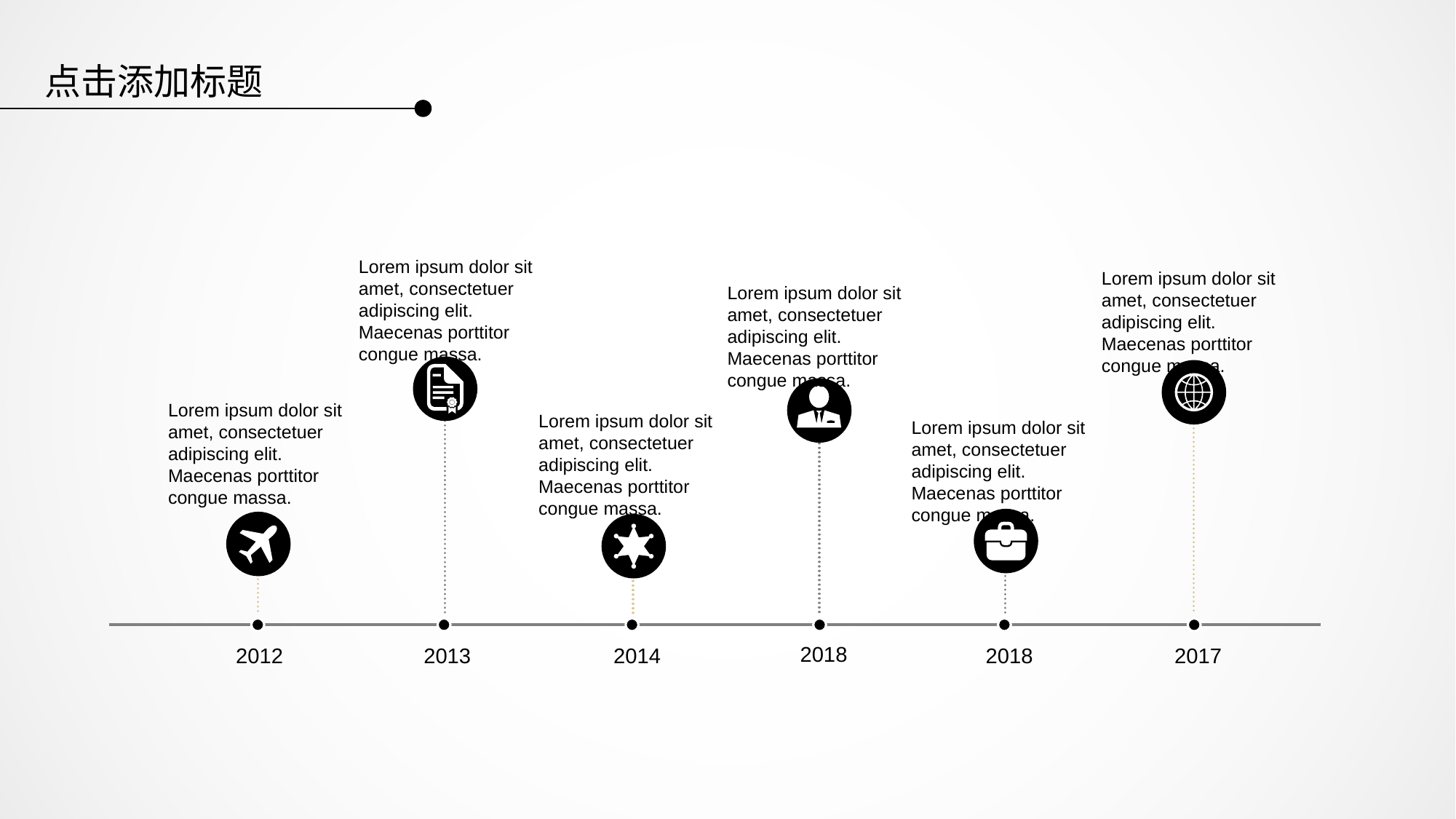

点击添加标题

Lorem ipsum dolor sit amet, consectetuer adipiscing elit. Maecenas porttitor congue massa.
Lorem ipsum dolor sit amet, consectetuer adipiscing elit. Maecenas porttitor congue massa.
Lorem ipsum dolor sit amet, consectetuer adipiscing elit. Maecenas porttitor congue massa.

Lorem ipsum dolor sit amet, consectetuer adipiscing elit. Maecenas porttitor congue massa.
Lorem ipsum dolor sit amet, consectetuer adipiscing elit. Maecenas porttitor congue massa.
Lorem ipsum dolor sit amet, consectetuer adipiscing elit. Maecenas porttitor congue massa.

2018
2012
2013
2014
2018
2017